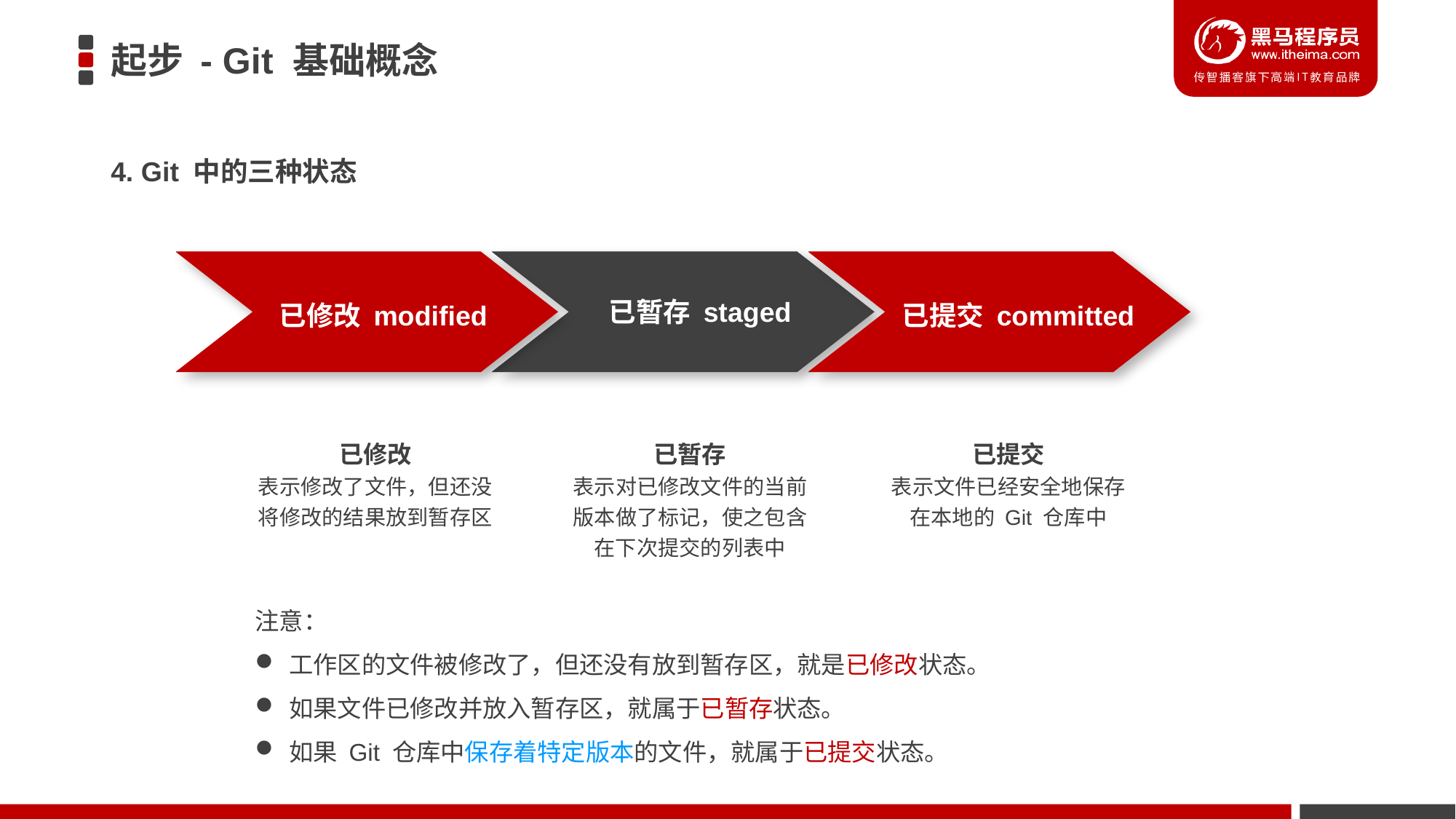

# 起步 - Git 基础概念
4. Git 中的三种状态

已修改 modified

已暂存 staged

已提交 committed
已修改
表示修改了文件，但还没将修改的结果放到暂存区
已暂存
表示对已修改文件的当前版本做了标记，使之包含在下次提交的列表中
已提交
表示文件已经安全地保存在本地的 Git 仓库中
注意：
工作区的文件被修改了，但还没有放到暂存区，就是已修改状态。
如果文件已修改并放入暂存区，就属于已暂存状态。
如果 Git 仓库中保存着特定版本的文件，就属于已提交状态。